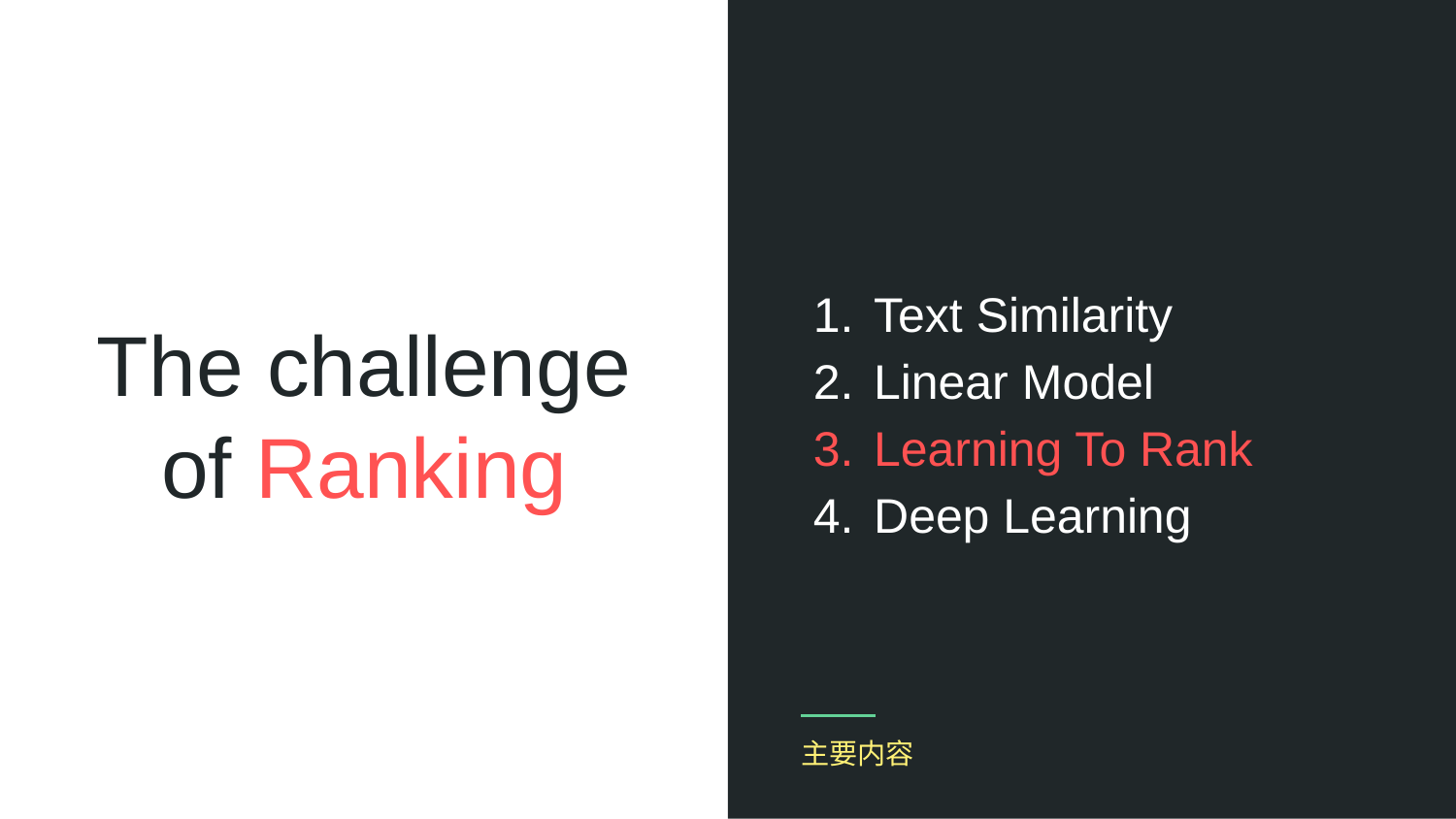

Text Similarity
Linear Model
Learning To Rank
Deep Learning
# The challenge of Ranking
主要内容